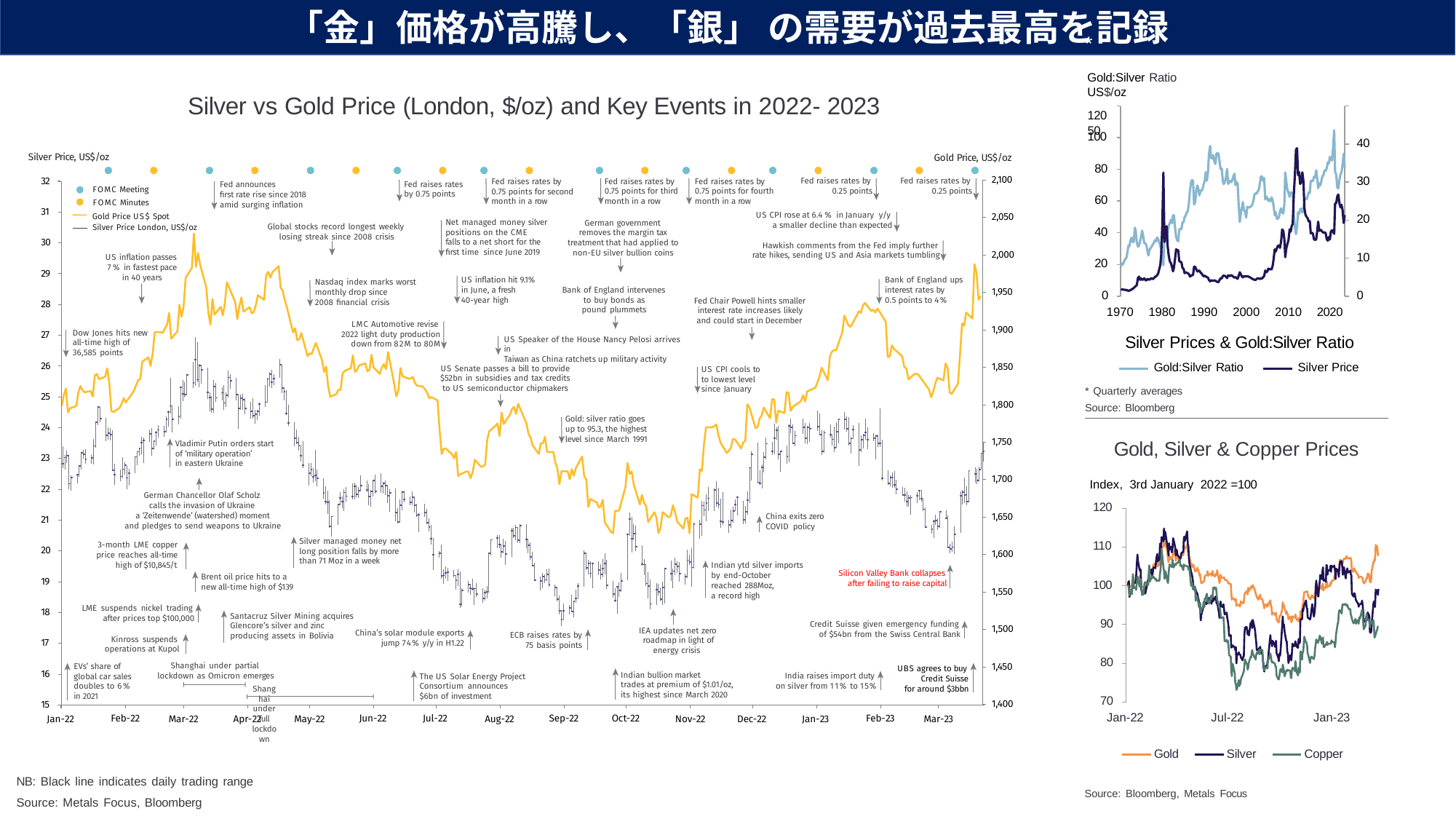

Silver vs Gold Price (London, $/oz) and Key Events in 2022- 2023

「金」価格が高騰し、「銀」 の需要が過去最高を記録
*
Gold:Silver Ratio	US$/oz
120	50

Silver Price, US$/oz
Gold Price, US$/oz
100
40
Fed raises rates by
0.75 points for second month in a row
Fed announces
first rate rise since 2018 amid surging inflation
Fed raises rates by
0.25 points
Fed raises rates by
0.25 points
Fed raises rates by
0.75 points for fourth month in a row
US CPI rose at 6.4 % in January y/y
a smaller decline than expected
Fed raises rates by
0.75 points for third month in a row
FOMC Meeting
FOMC Minutes
Gold Price US$ Spot
Silver Price London, US$/oz
Hawkish comments from the Fed imply further
rate hikes, sending US and Asia markets tumbling
Fed raises rates
by 0.75 points
80
Global stocks record longest weekly
losing streak since 2008 crisis

2,100
30
32

German government
removes the margin tax treatment that had applied to non-EU silver bullion coins
Net managed money silver
positions on the CME falls to a net short for the
first time since June 2019

60

2,050
31

20

40
US inflation passes
7% in fastest pace in 40 years
30
Nasdaq index marks worst
monthly drop since
2008 financial crisis
2,000

Bank of England intervenes
to buy bonds as pound plummets

10
Bank of England ups
interest rates by
0.5 points to 4%
US inflation hit 9.1%
in June, a fresh 40-year high
US Speaker of the House Nancy Pelosi arrives in
Taiwan as China ratchets up military activity
Fed Chair Powell hints smaller
interest rate increases likely and could start in December
20
29
1,950
LMC Automotive revise
2022 light duty production down from 82M to 80M
0
0
28
1970  1980  1990  2000  2010  2020
Dow Jones hits new
all-time high of 36,585 points
US Senate passes a bill to provide
$52bn in subsidies and tax credits
to US semiconductor chipmakers
1,900
Silver Prices & Gold:Silver Ratio
27

US CPI cools to
to lowest level since January
1,850
Gold:Silver Ratio
Silver Price
26

* Quarterly averages Source: Bloomberg
Gold: silver ratio goes
up to 95.3, the highest level since March 1991
25
1,800

Vladimir Putin orders start
of ‘military operation’ in eastern Ukraine

24
1,750
German Chancellor Olaf Scholz
calls the invasion of Ukraine
a ‘Zeitenwende’ (watershed) moment and pledges to send weapons to Ukraine
Gold, Silver & Copper Prices
Index, 3rd January 2022 =100
120

110
100
90
80
70
Jan-22
Jul-22
Jan-23
Gold
Silver
Copper

Source: Bloomberg, Metals Focus
23
1,700
22
China exits zero
COVID policy
Silver managed money net
long position falls by more than 71 Moz in a week
1,650
3-month LME copper
price reaches all-time high of $10,845/t
21
Silicon Valley Bank collapses
after failing to raise capital
Brent oil price hits to a
new all-time high of $139
Indian ytd silver imports
by end-October reached 288Moz, a record high
1,600
20

Credit Suisse given emergency funding
of $54bn from the Swiss Central Bank

LME suspends nickel trading
after prices top $100,000
Santacruz Silver Mining acquires
Glencore’s silver and zinc
Shanghai under partial
lockdown as Omicron emerges
Shanghai under full lockdown

19

1,550

China’s solar module exports
jump 74% y/y in H1.22
producing assets in Bolivia
IEA updates net zero
roadmap in light of energy crisis
ECB raises rates by
75 basis points
18
Kinross suspends
operations at Kupol

1,500

Indian bullion market
trades at premium of $1.01/oz,
its highest since March 2020

India raises import duty
on silver from 11% to 15%
The US Solar Energy Project
Consortium announces
$6bn of investment

17
UBS agrees to buy
Credit Suisse for around $3bbn

EVs’ share of
global car sales doubles to 6%
in 2021

1,450
16
NB: Black line indicates daily trading range
Source: Metals Focus, Bloomberg

1,400
15
May-22
Dec-22
Aug-22
Nov-22
Sep-22
Mar-22
Mar-23
Feb-22
Jun-22
Feb-23
Jan-22
Jan-23
Oct-22
Apr-22
Jul-22